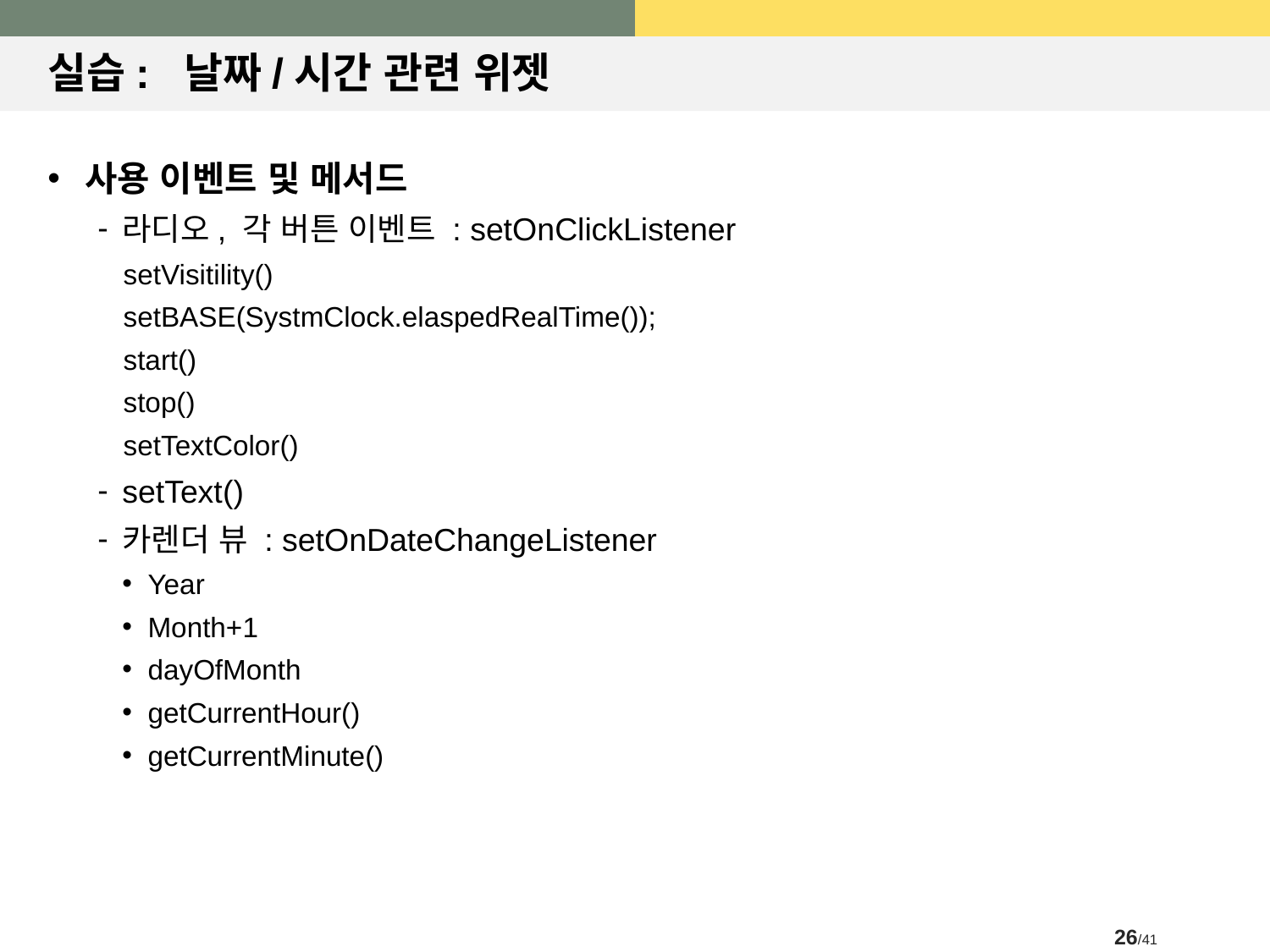

# 실습:  날짜/시간 관련 위젯
사용 이벤트 및 메서드
라디오, 각 버튼 이벤트 : setOnClickListener
setVisitility()
setBASE(SystmClock.elaspedRealTime());
start()
stop()
setTextColor()
setText()
카렌더 뷰 : setOnDateChangeListener
Year
Month+1
dayOfMonth
getCurrentHour()
getCurrentMinute()